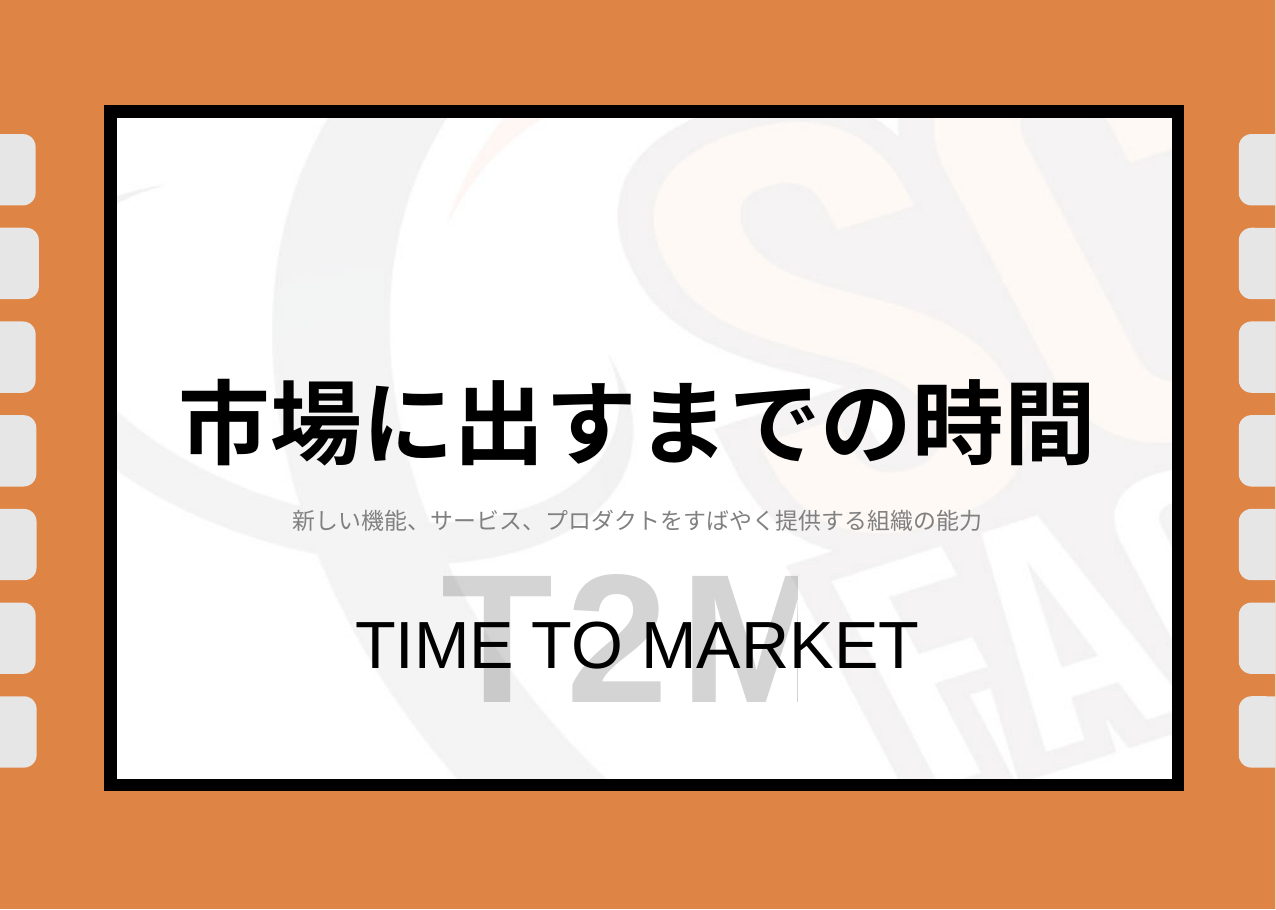

# 市場に出すまでの時間

新しい機能、サービス、プロダクトをすばやく提供する組織の能力

T2M
TIME TO MARKET